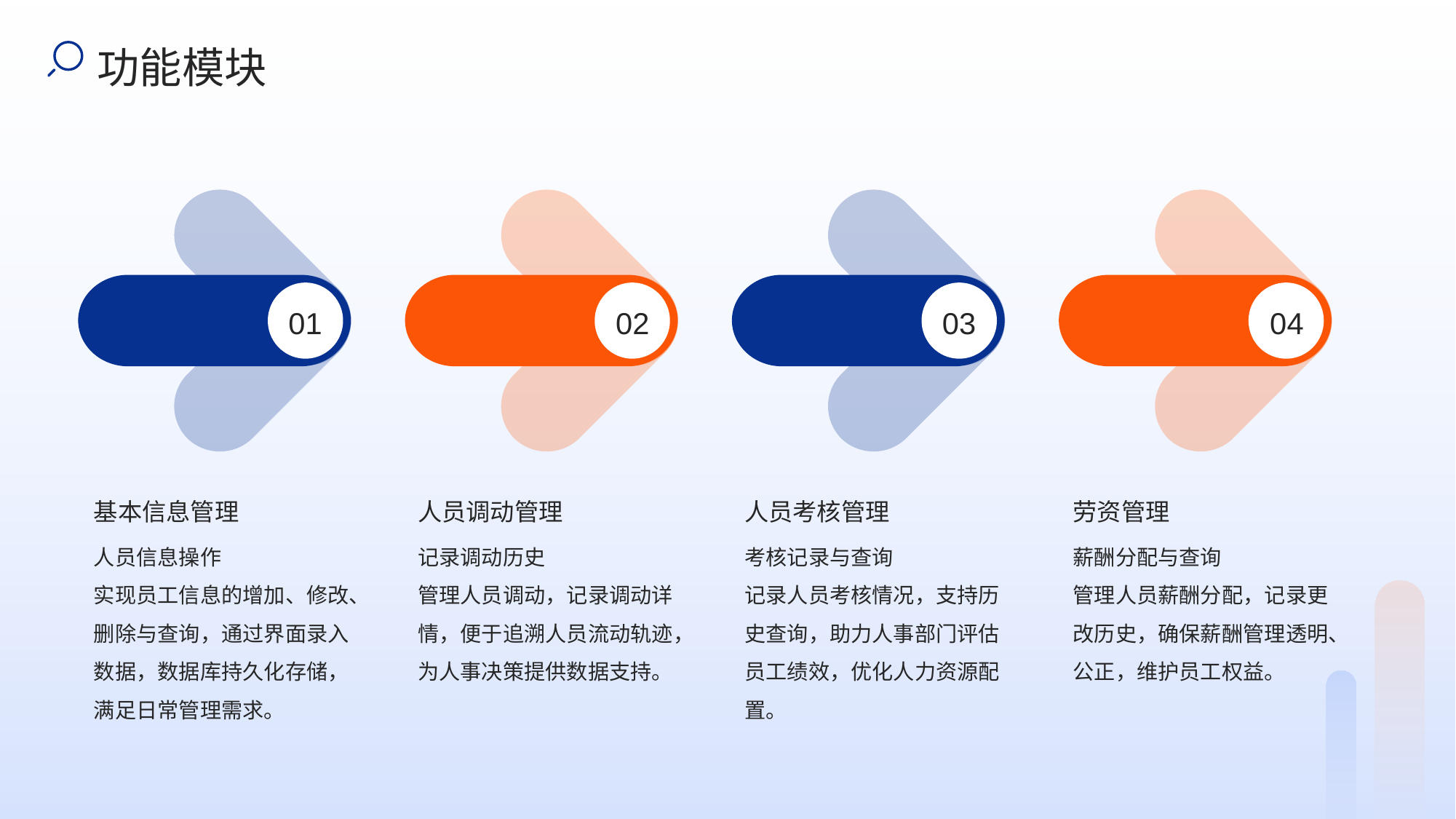

功能模块

01
02
03
04
基本信息管理
人员调动管理
人员考核管理
劳资管理
人员信息操作
实现员工信息的增加、修改、删除与查询，通过界面录入数据，数据库持久化存储，满足日常管理需求。
记录调动历史
管理人员调动，记录调动详情，便于追溯人员流动轨迹，为人事决策提供数据支持。
考核记录与查询
记录人员考核情况，支持历史查询，助力人事部门评估员工绩效，优化人力资源配置。
薪酬分配与查询
管理人员薪酬分配，记录更改历史，确保薪酬管理透明、公正，维护员工权益。